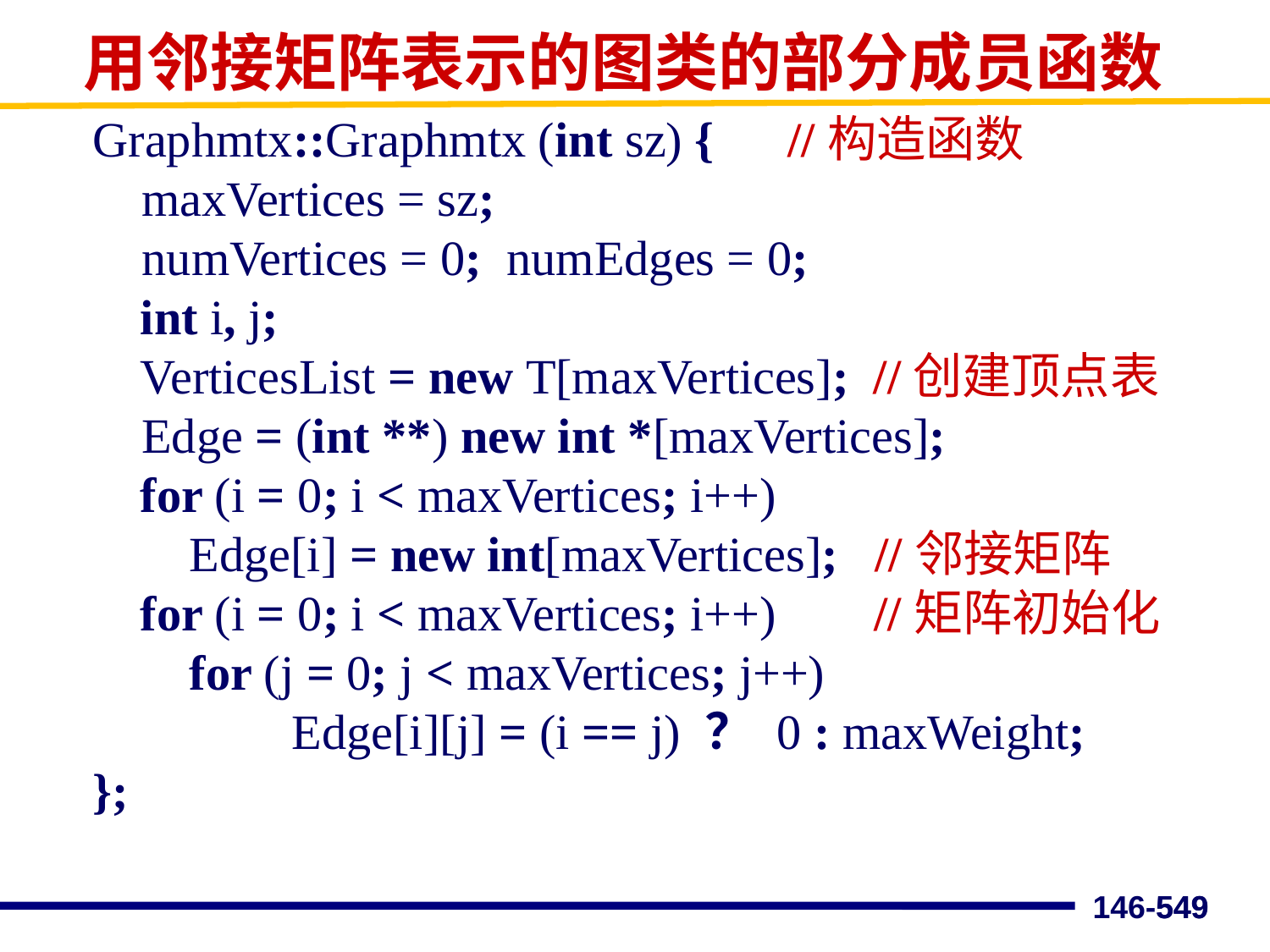

# 用邻接矩阵表示的图类的部分成员函数
Graphmtx::Graphmtx (int sz) {      //构造函数
    maxVertices = sz;
    numVertices = 0;  numEdges = 0;
	int i, j;
	VerticesList = new T[maxVertices];  //创建顶点表
    Edge = (int **) new int *[maxVertices];
	for (i = 0; i < maxVertices; i++)
	    Edge[i] = new int[maxVertices];   //邻接矩阵
   	for (i = 0; i < maxVertices; i++)        //矩阵初始化
	    for (j = 0; j < maxVertices; j++)
		  Edge[i][j] = (i == j) ？ 0 : maxWeight;
};
549
146-549